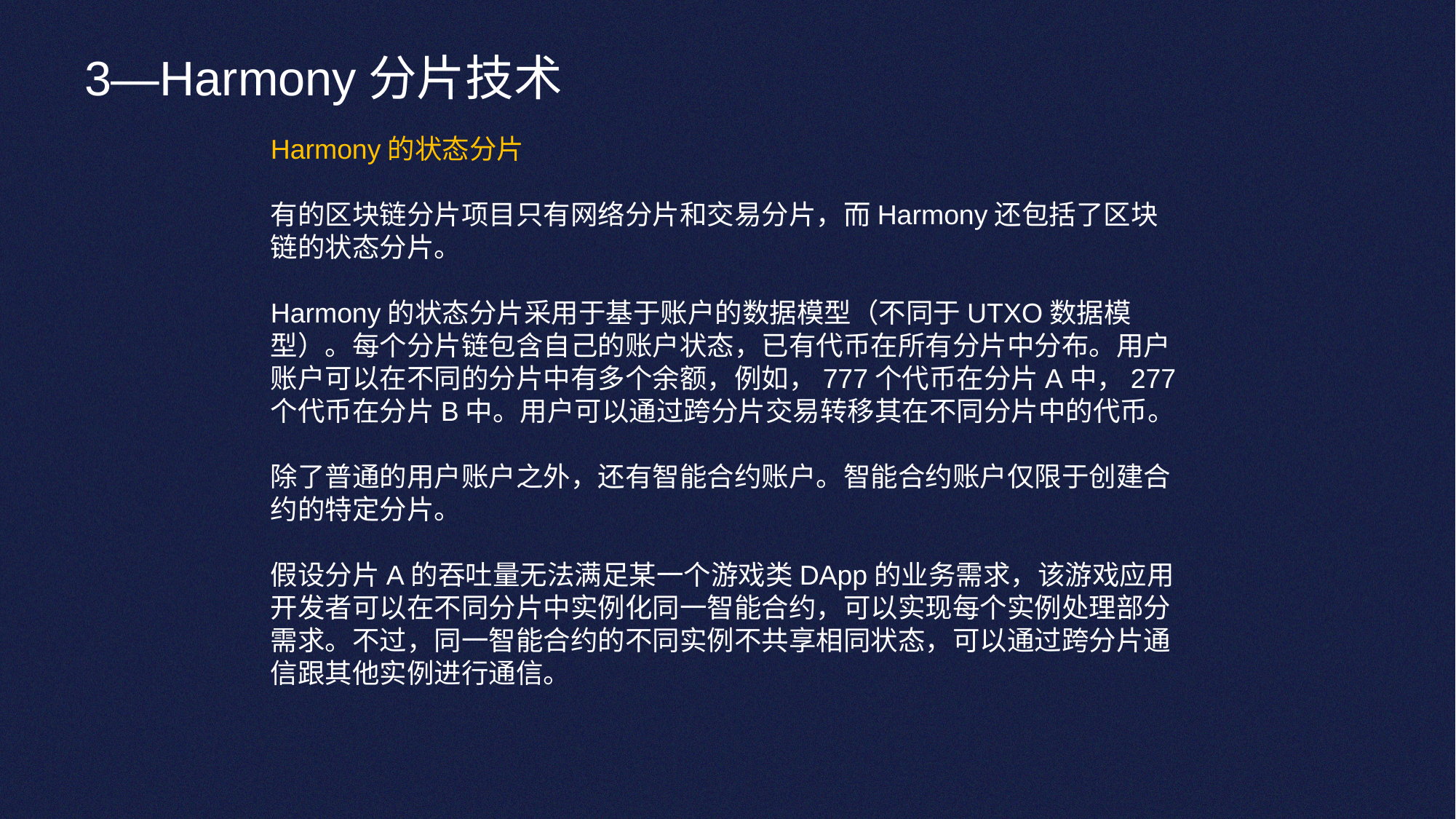

3—Harmony分片技术
Harmony的状态分片

有的区块链分片项目只有网络分片和交易分片，而Harmony还包括了区块链的状态分片。

Harmony的状态分片采用于基于账户的数据模型（不同于UTXO数据模型）。每个分片链包含自己的账户状态，已有代币在所有分片中分布。用户账户可以在不同的分片中有多个余额，例如，777个代币在分片A中，277个代币在分片B中。用户可以通过跨分片交易转移其在不同分片中的代币。

除了普通的用户账户之外，还有智能合约账户。智能合约账户仅限于创建合约的特定分片。

假设分片A的吞吐量无法满足某一个游戏类DApp的业务需求，该游戏应用开发者可以在不同分片中实例化同一智能合约，可以实现每个实例处理部分需求。不过，同一智能合约的不同实例不共享相同状态，可以通过跨分片通信跟其他实例进行通信。